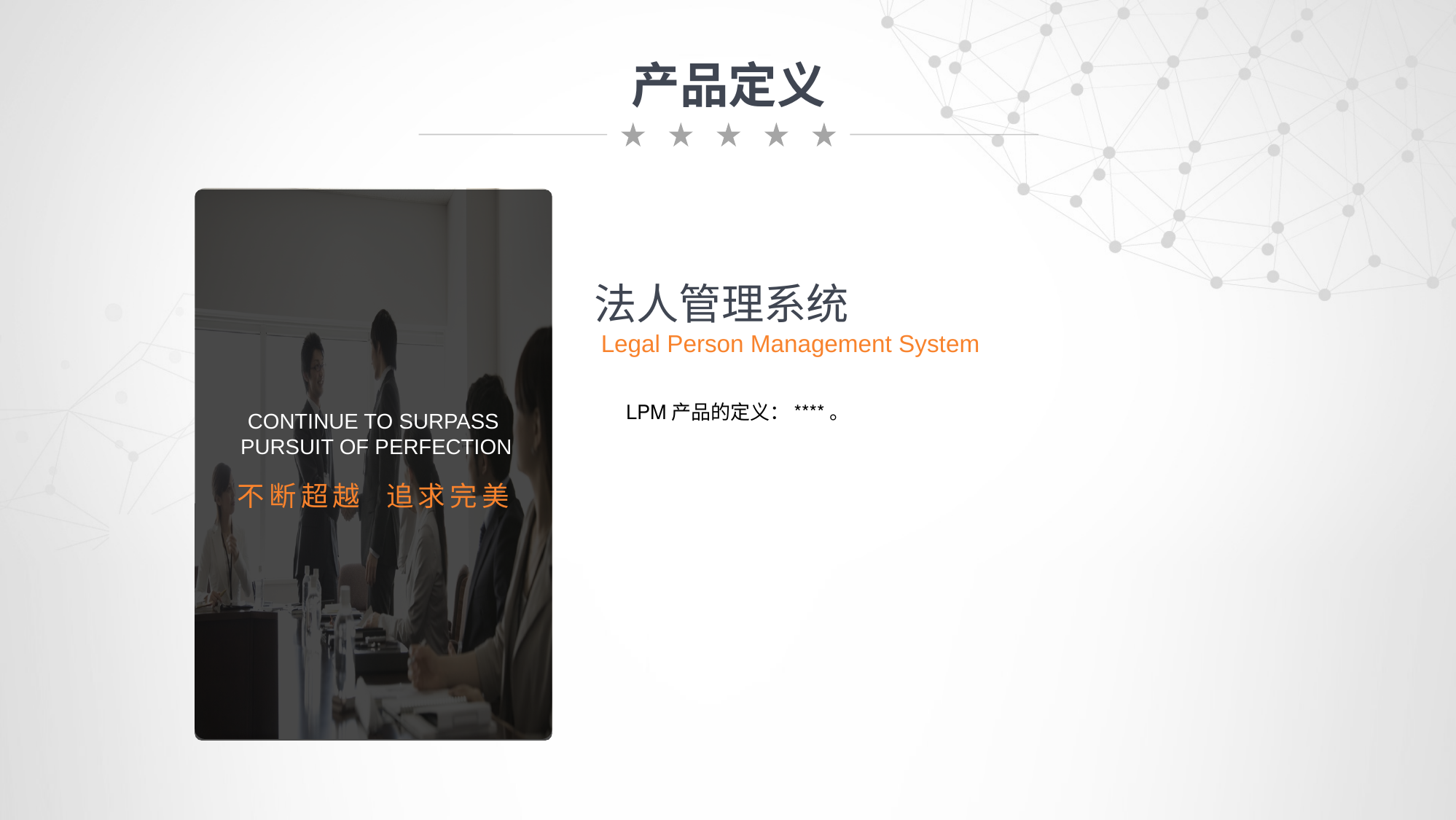

产品定义

CONTINUE TO SURPASS
 PURSUIT OF PERFECTION
不断超越  追求完美
法人管理系统
 Legal Person Management System
LPM产品的定义：****。